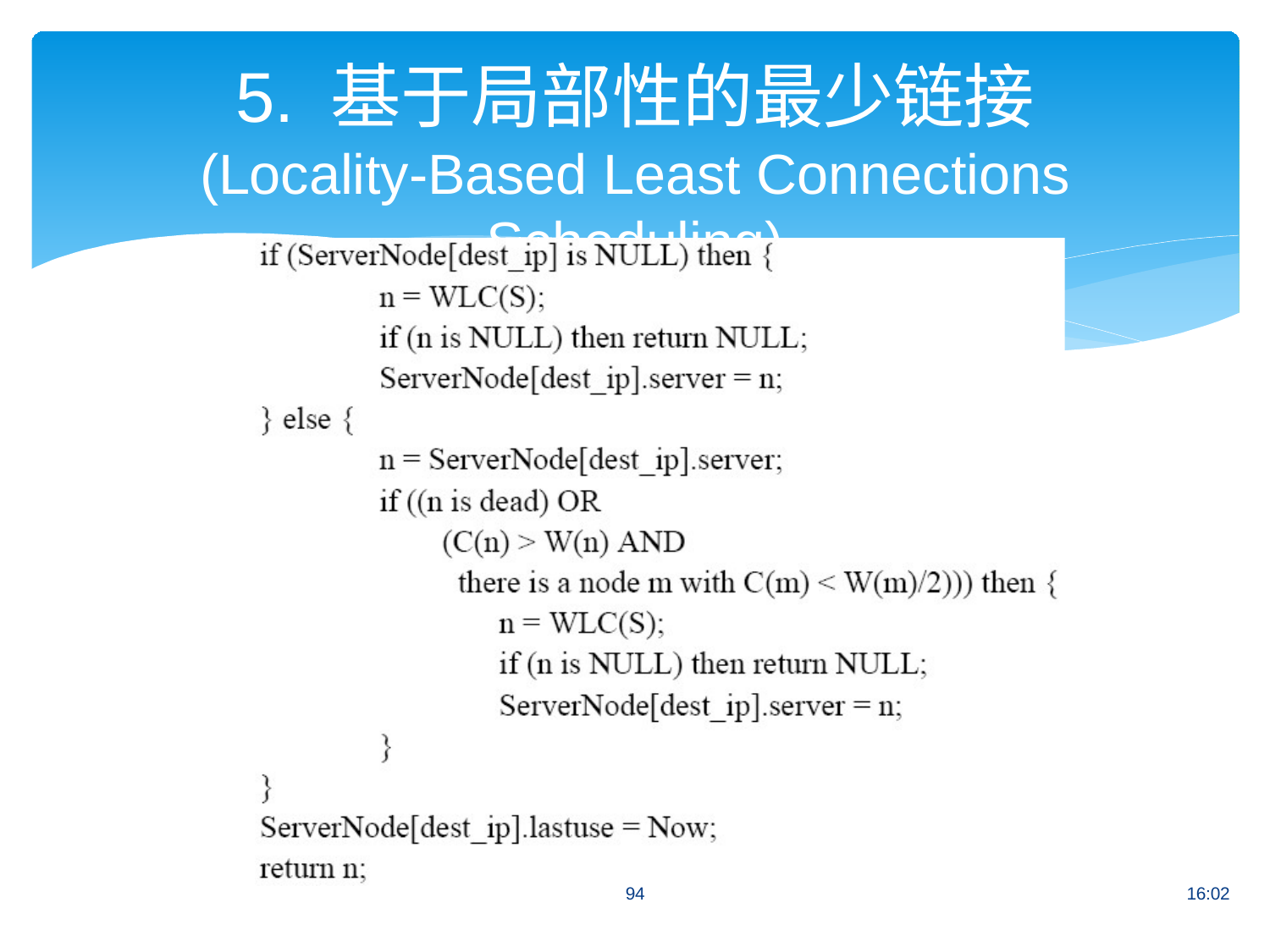

# 5. 基于局部性的最少链接
(Locality-Based Least Connections Scheduling)

94
16:02